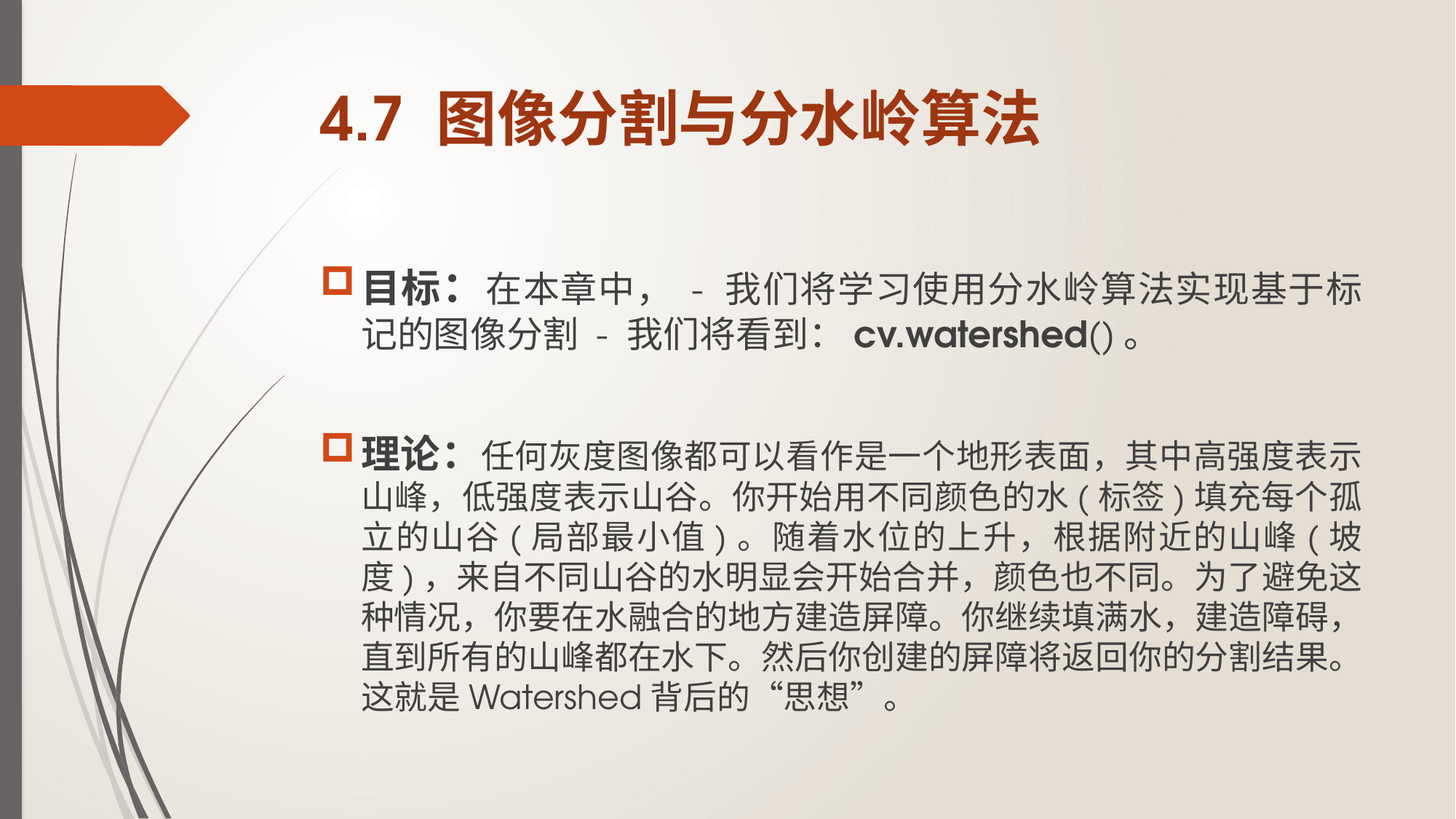

# 4.7 图像分割与分水岭算法
目标：在本章中， - 我们将学习使用分水岭算法实现基于标记的图像分割 - 我们将看到：cv.watershed()。

理论：任何灰度图像都可以看作是一个地形表面，其中高强度表示山峰，低强度表示山谷。你开始用不同颜色的水(标签)填充每个孤立的山谷(局部最小值)。随着水位的上升，根据附近的山峰(坡度)，来自不同山谷的水明显会开始合并，颜色也不同。为了避免这种情况，你要在水融合的地方建造屏障。你继续填满水，建造障碍，直到所有的山峰都在水下。然后你创建的屏障将返回你的分割结果。这就是Watershed背后的“思想”。